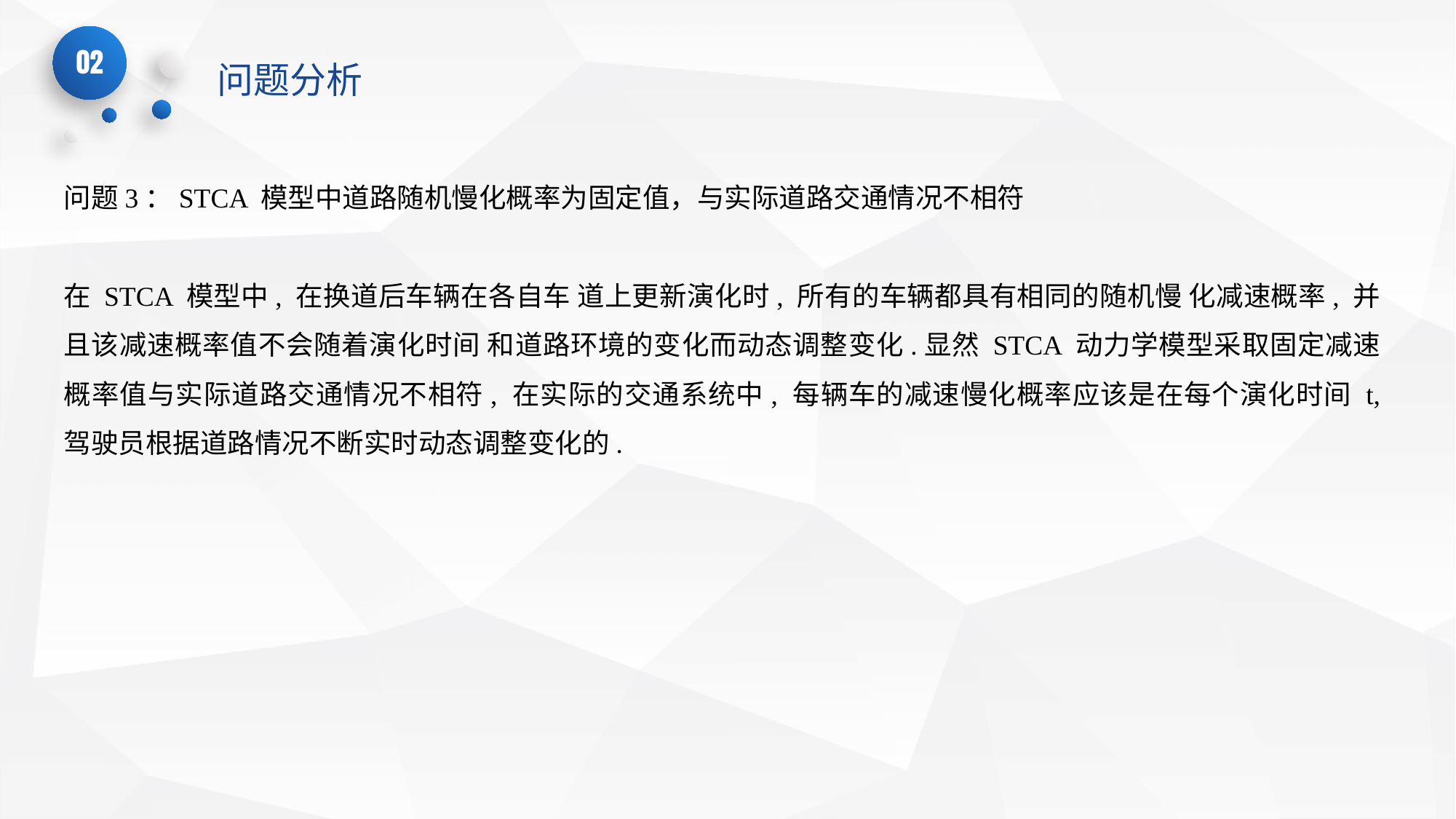

02
问题分析
问题3：STCA 模型中道路随机慢化概率为固定值，与实际道路交通情况不相符

在 STCA 模型中, 在换道后车辆在各自车 道上更新演化时, 所有的车辆都具有相同的随机慢 化减速概率, 并且该减速概率值不会随着演化时间 和道路环境的变化而动态调整变化.显然 STCA 动力学模型采取固定减速概率值与实际道路交通情况不相符, 在实际的交通系统中, 每辆车的减速慢化概率应该是在每个演化时间 t, 驾驶员根据道路情况不断实时动态调整变化的.